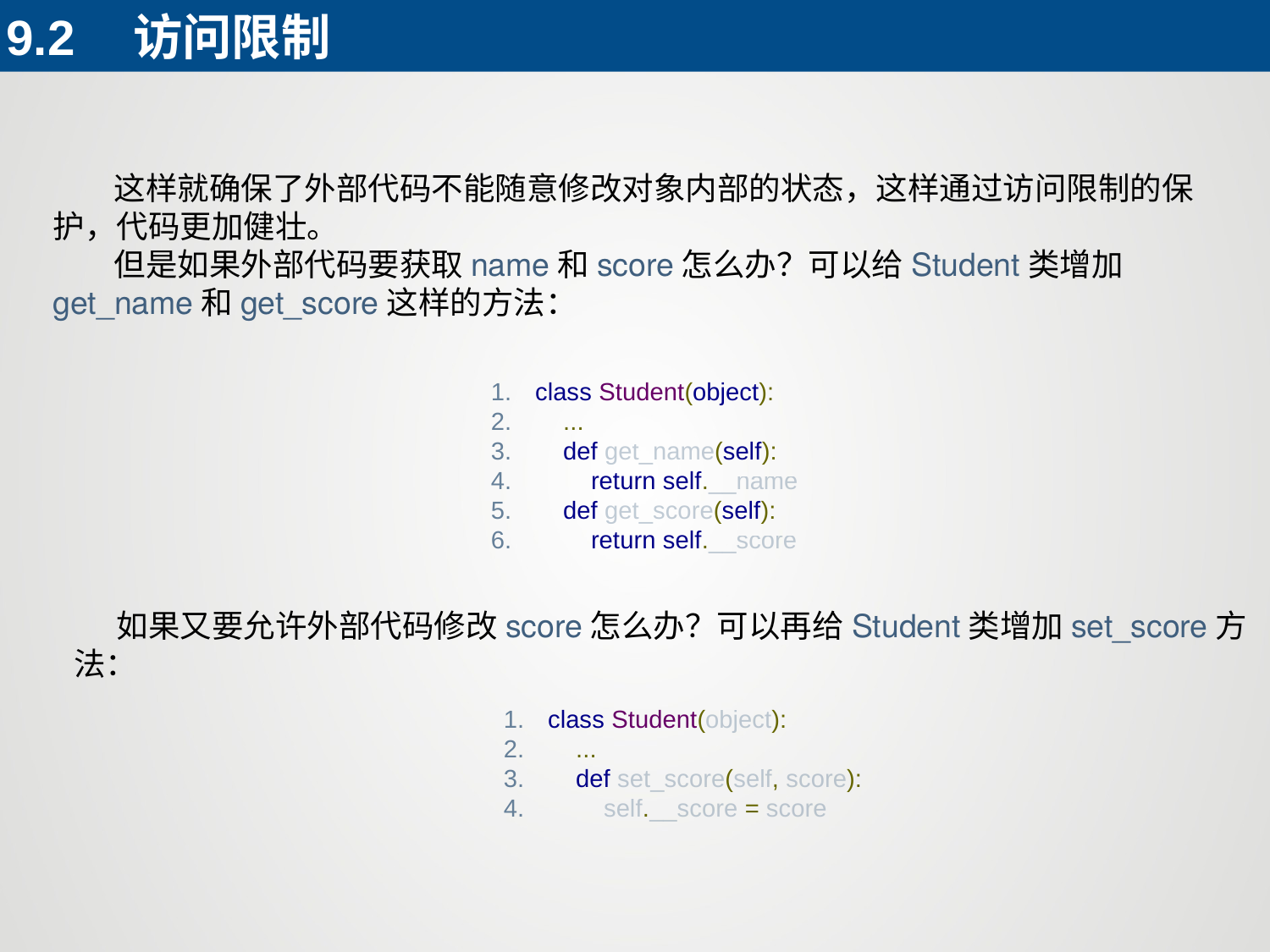

9.2	访问限制
      这样就确保了外部代码不能随意修改对象内部的状态，这样通过访问限制的保护，代码更加健壮。
      但是如果外部代码要获取name和score怎么办？可以给Student类增加get_name和get_score这样的方法：
class Student(object):
    ...
    def get_name(self):
        return self.__name
    def get_score(self):
        return self.__score
    如果又要允许外部代码修改score怎么办？可以再给Student类增加set_score方法：
class Student(object):
    ...
    def set_score(self, score):
        self.__score = score